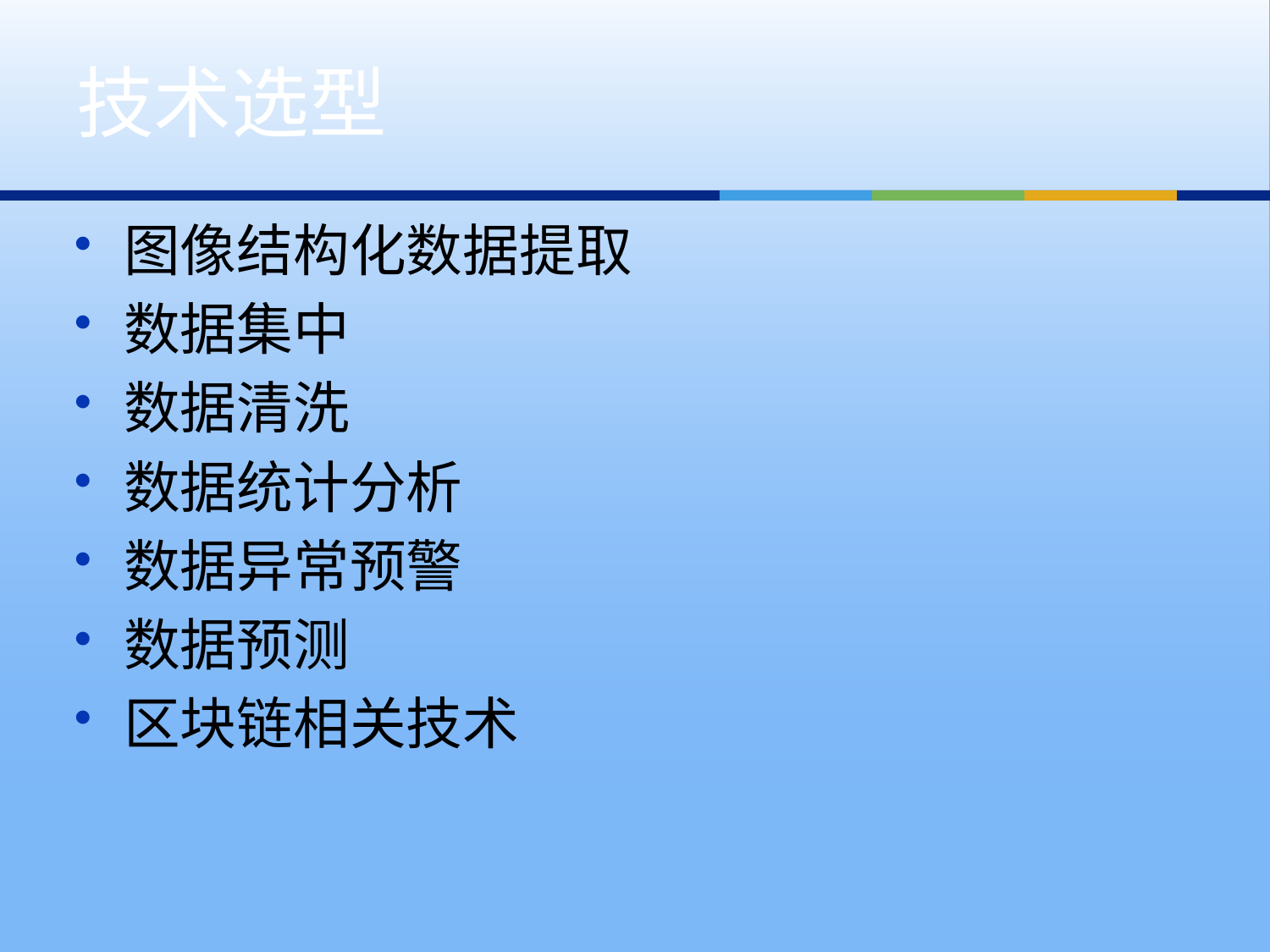

# 技术选型
图像结构化数据提取
数据集中
数据清洗
数据统计分析
数据异常预警
数据预测
区块链相关技术